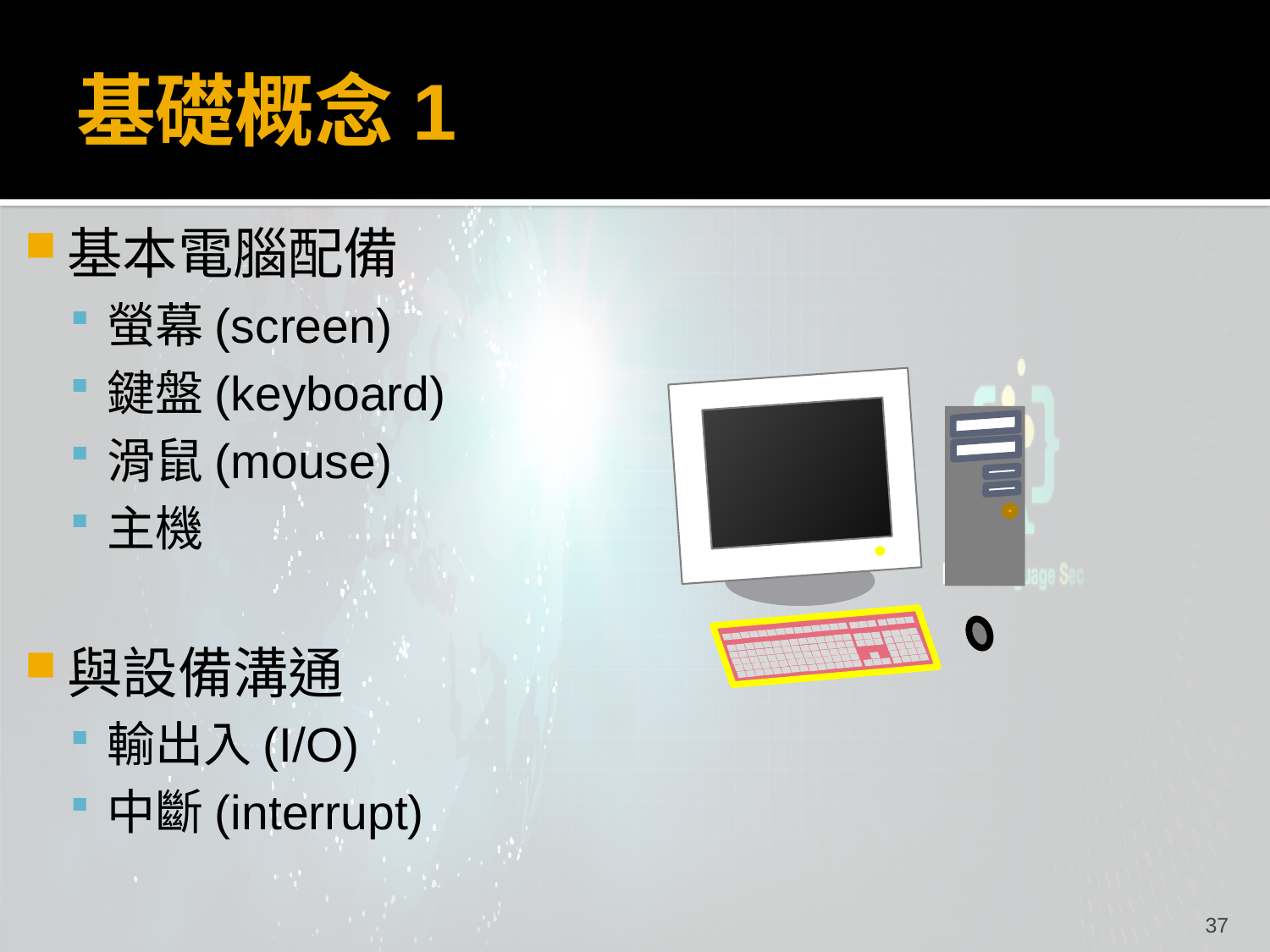

# 基礎概念1
基本電腦配備
螢幕(screen)
鍵盤(keyboard)
滑鼠(mouse)
主機

與設備溝通
輸出入(I/O)
中斷(interrupt)

37